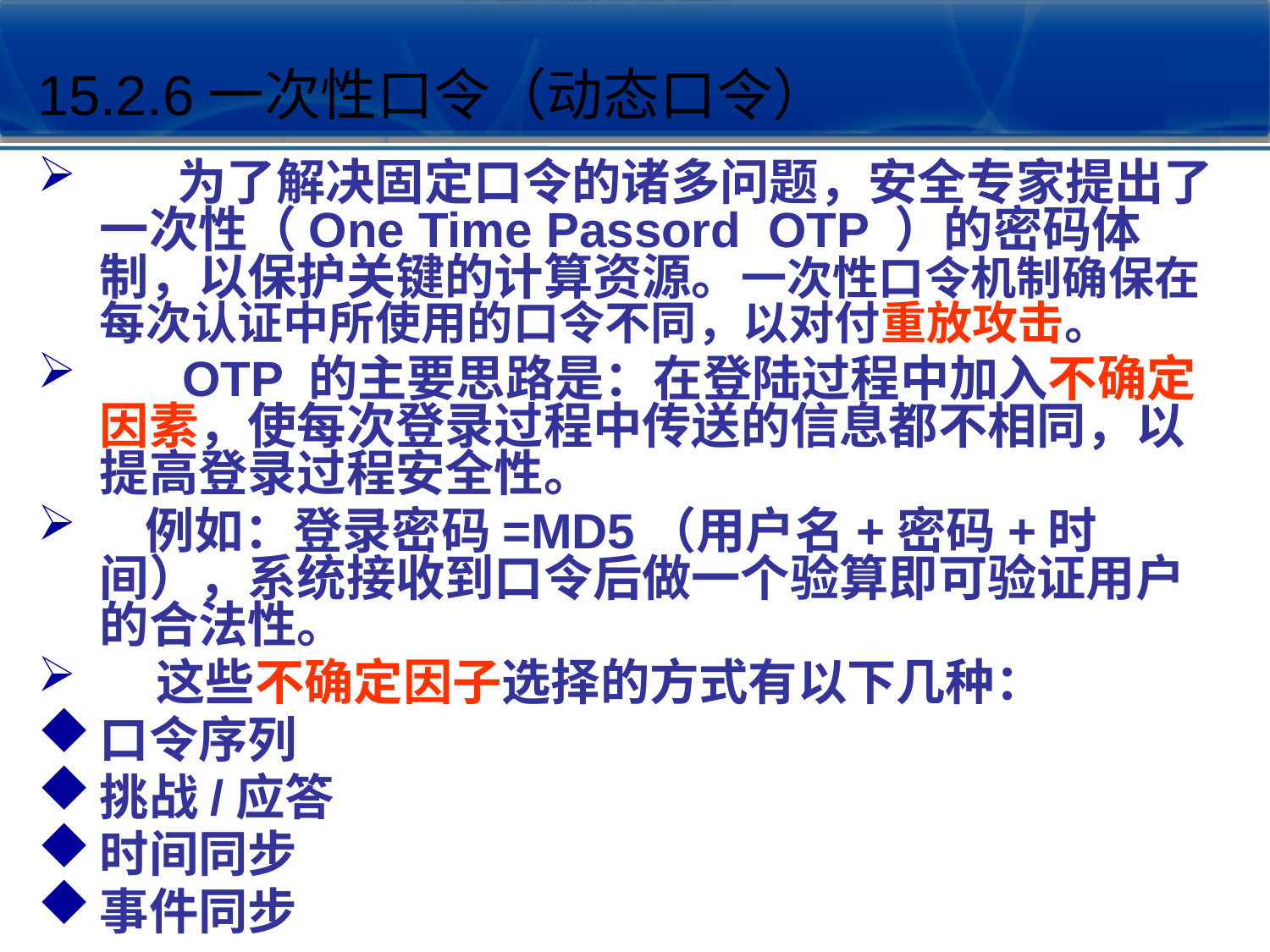

15.2.6一次性口令（动态口令）
      为了解决固定口令的诸多问题，安全专家提出了一次性（One Time Passord  OTP ）的密码体制，以保护关键的计算资源。一次性口令机制确保在每次认证中所使用的口令不同，以对付重放攻击。
      OTP 的主要思路是：在登陆过程中加入不确定因素，使每次登录过程中传送的信息都不相同，以提高登录过程安全性。
   例如：登录密码=MD5（用户名+密码+时间），系统接收到口令后做一个验算即可验证用户的合法性。
    这些不确定因子选择的方式有以下几种：
口令序列
挑战/应答
时间同步
事件同步